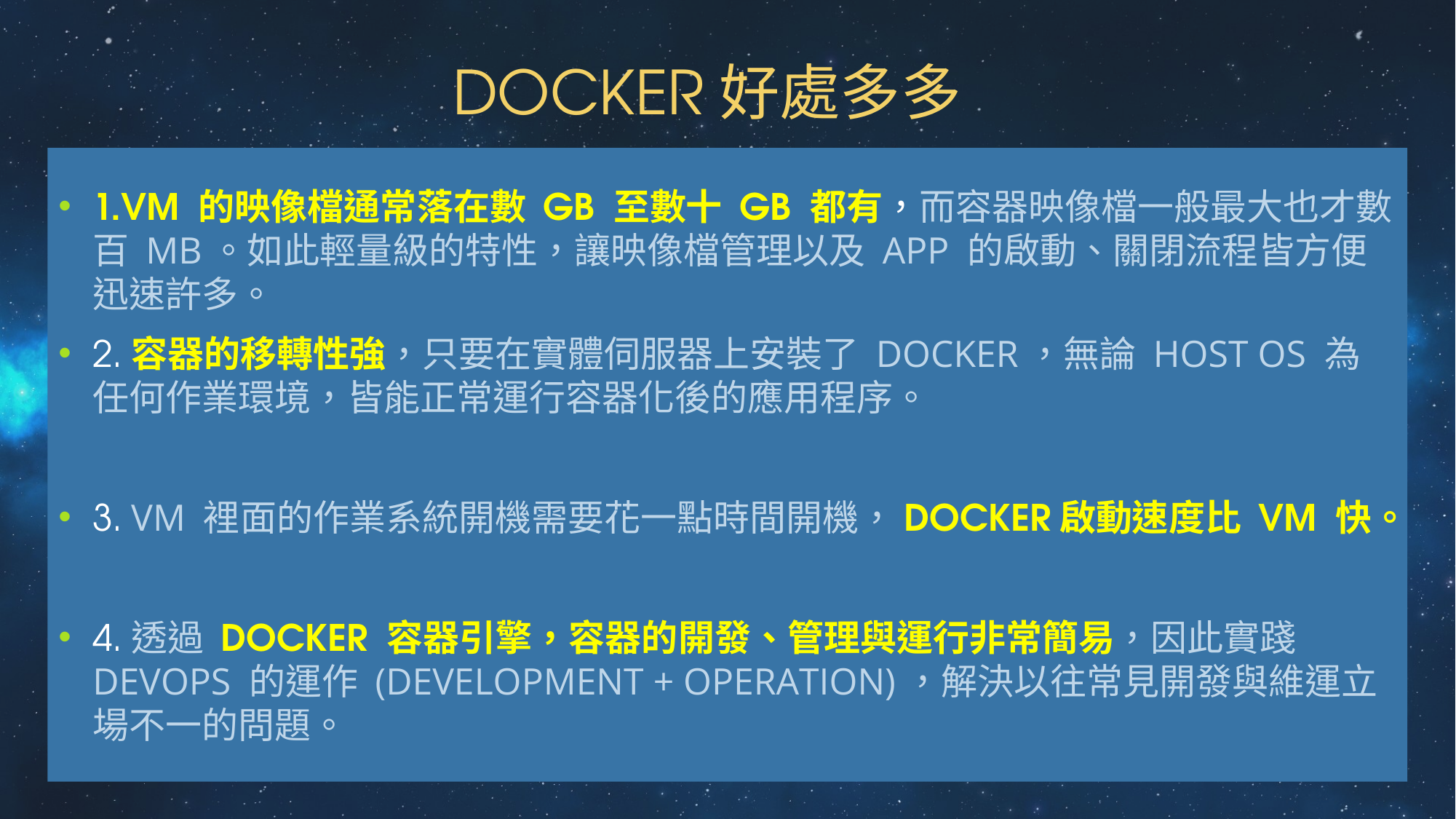

# docker好處多多
1.VM 的映像檔通常落在數 GB 至數十 GB 都有，而容器映像檔一般最大也才數百 MB。如此輕量級的特性，讓映像檔管理以及 App 的啟動、關閉流程皆方便迅速許多。
2.容器的移轉性強，只要在實體伺服器上安裝了 Docker，無論 Host OS 為任何作業環境，皆能正常運行容器化後的應用程序。

3. VM 裡面的作業系統開機需要花一點時間開機，docker啟動速度比 VM 快。

4.透過 Docker 容器引擎，容器的開發、管理與運行非常簡易，因此實踐 DevOps 的運作 (Development + Operation)，解決以往常見開發與維運立場不一的問題。